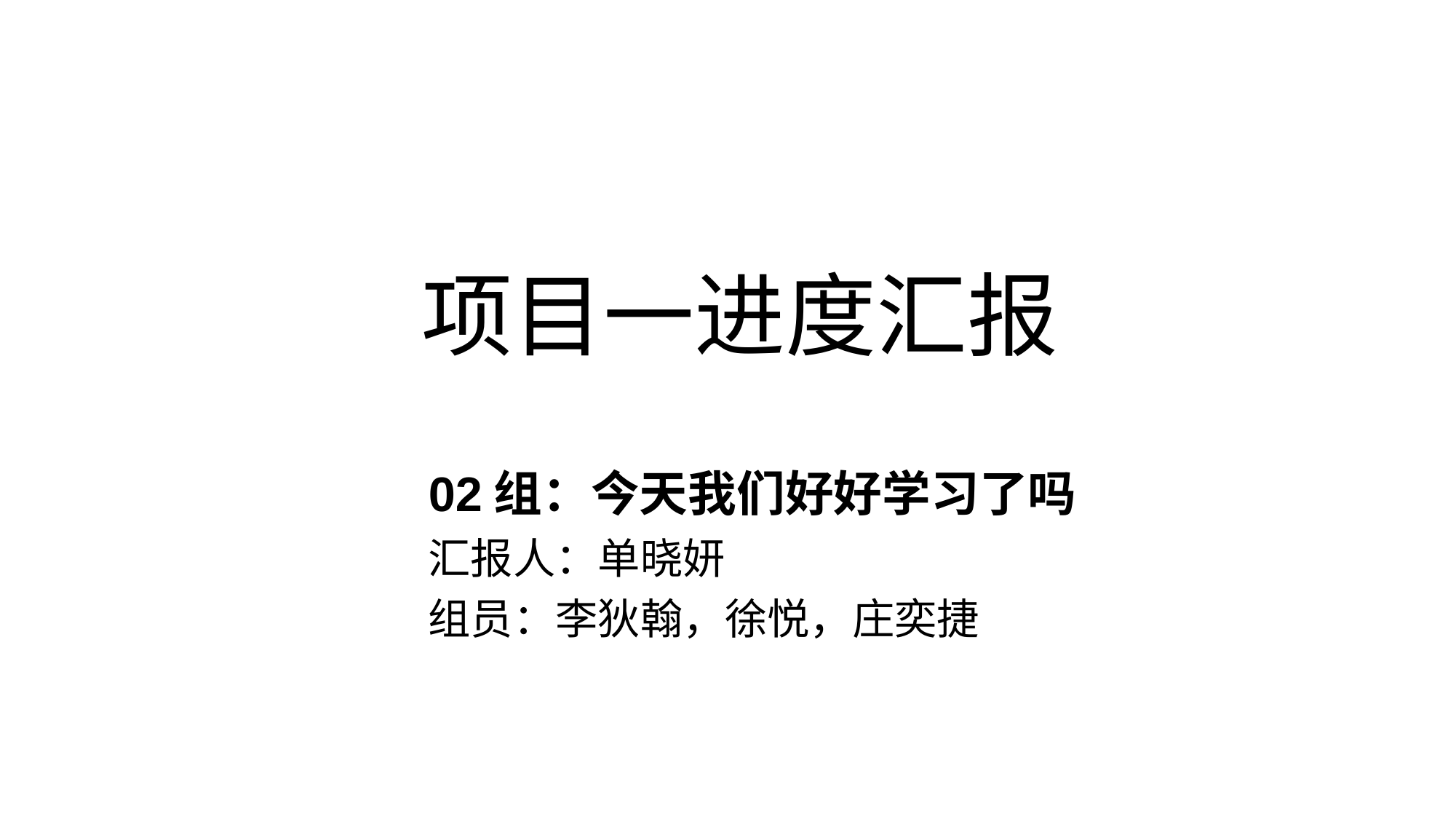

# 项目一进度汇报
02组：今天我们好好学习了吗
汇报人：单晓妍
组员：李狄翰，徐悦，庄奕捷